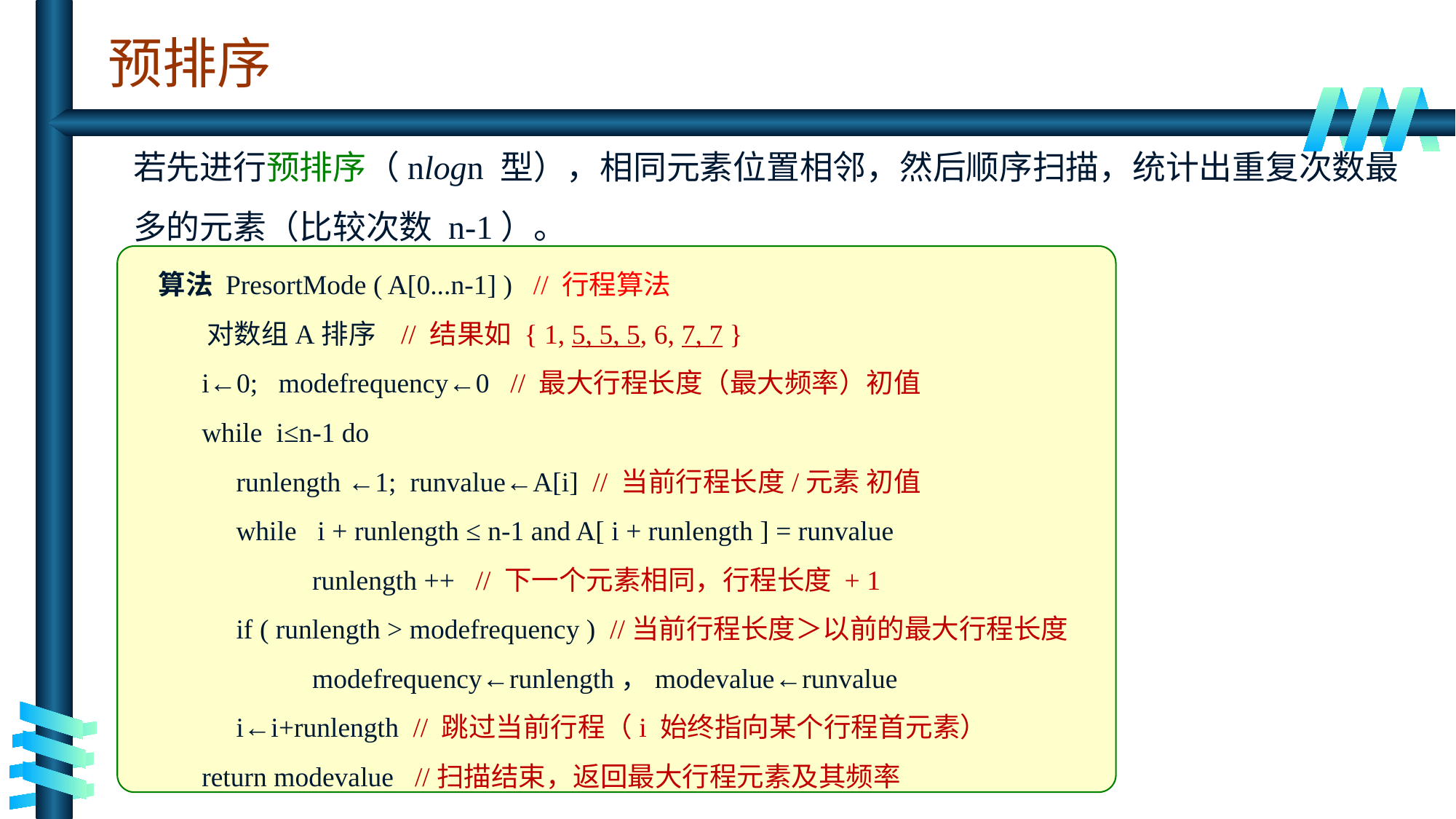

# 预排序
若先进行预排序（nlogn 型），相同元素位置相邻，然后顺序扫描，统计出重复次数最多的元素（比较次数 n-1）。
   算法 PresortMode ( A[0...n-1] )   // 行程算法
  对数组A排序   // 结果如 { 1, 5, 5, 5, 6, 7, 7 }
  i←0;   modefrequency←0   // 最大行程长度（最大频率）初值
  while  i≤n-1 do
       runlength ←1;  runvalue←A[i]  // 当前行程长度/元素 初值
       while   i + runlength ≤ n-1 and A[ i + runlength ] = runvalue
                  runlength ++   // 下一个元素相同，行程长度 + 1
       if ( runlength > modefrequency )  //当前行程长度＞以前的最大行程长度
                  modefrequency←runlength，modevalue←runvalue
       i←i+runlength  // 跳过当前行程（i 始终指向某个行程首元素）
  return modevalue   //扫描结束，返回最大行程元素及其频率